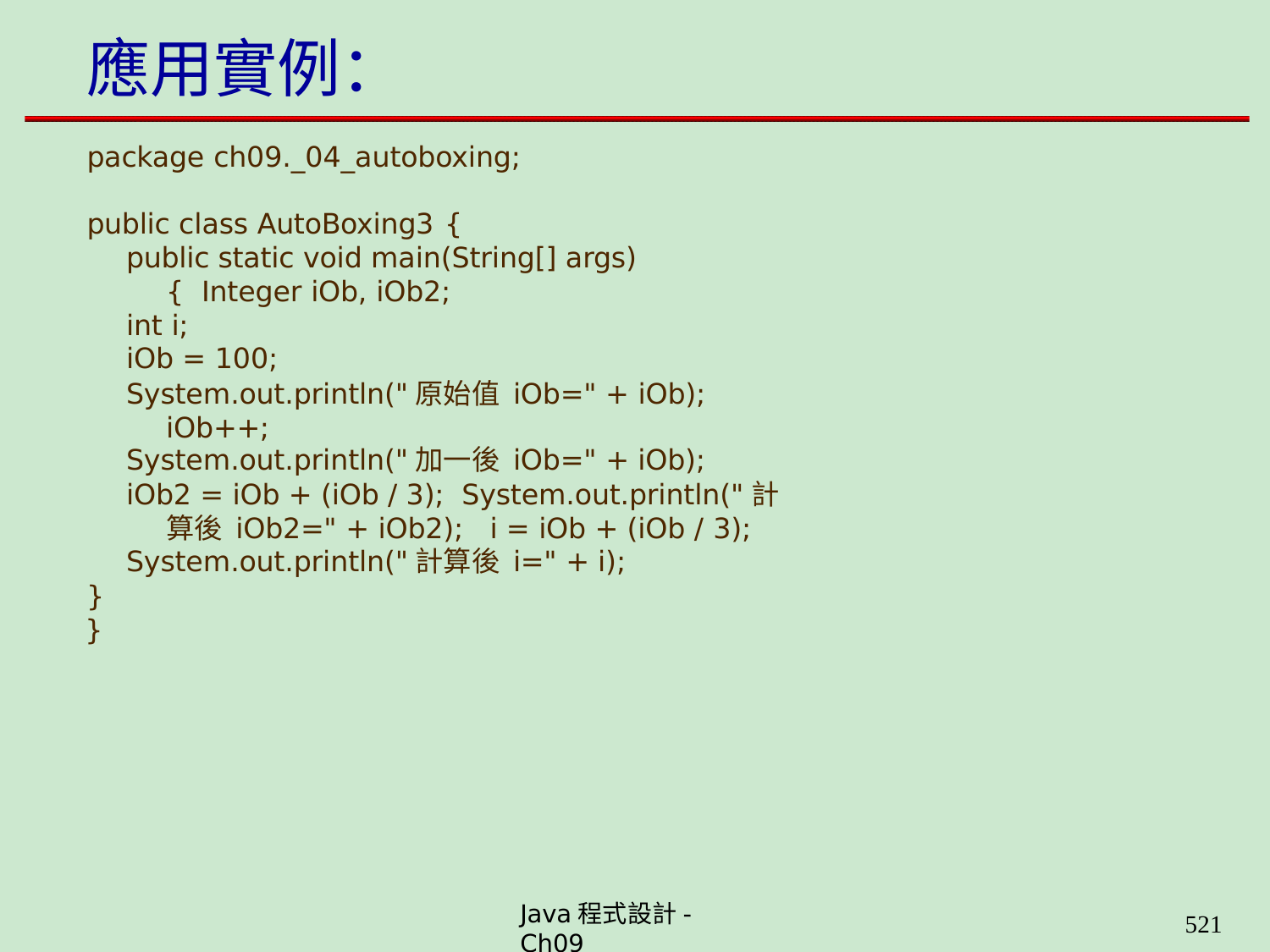

# 應用實例：
package ch09._04_autoboxing;

public class AutoBoxing3 {
public static void main(String[] args) {  Integer iOb, iOb2;
int i;
iOb = 100;
System.out.println("原始值 iOb=" + iOb);  iOb++;
System.out.println("加一後 iOb=" + iOb);
iOb2 = iOb + (iOb / 3);  System.out.println("計算後 iOb2=" + iOb2);   i = iOb + (iOb / 3);
System.out.println("計算後 i=" + i);
}
}
Java程式設計-Ch09
521